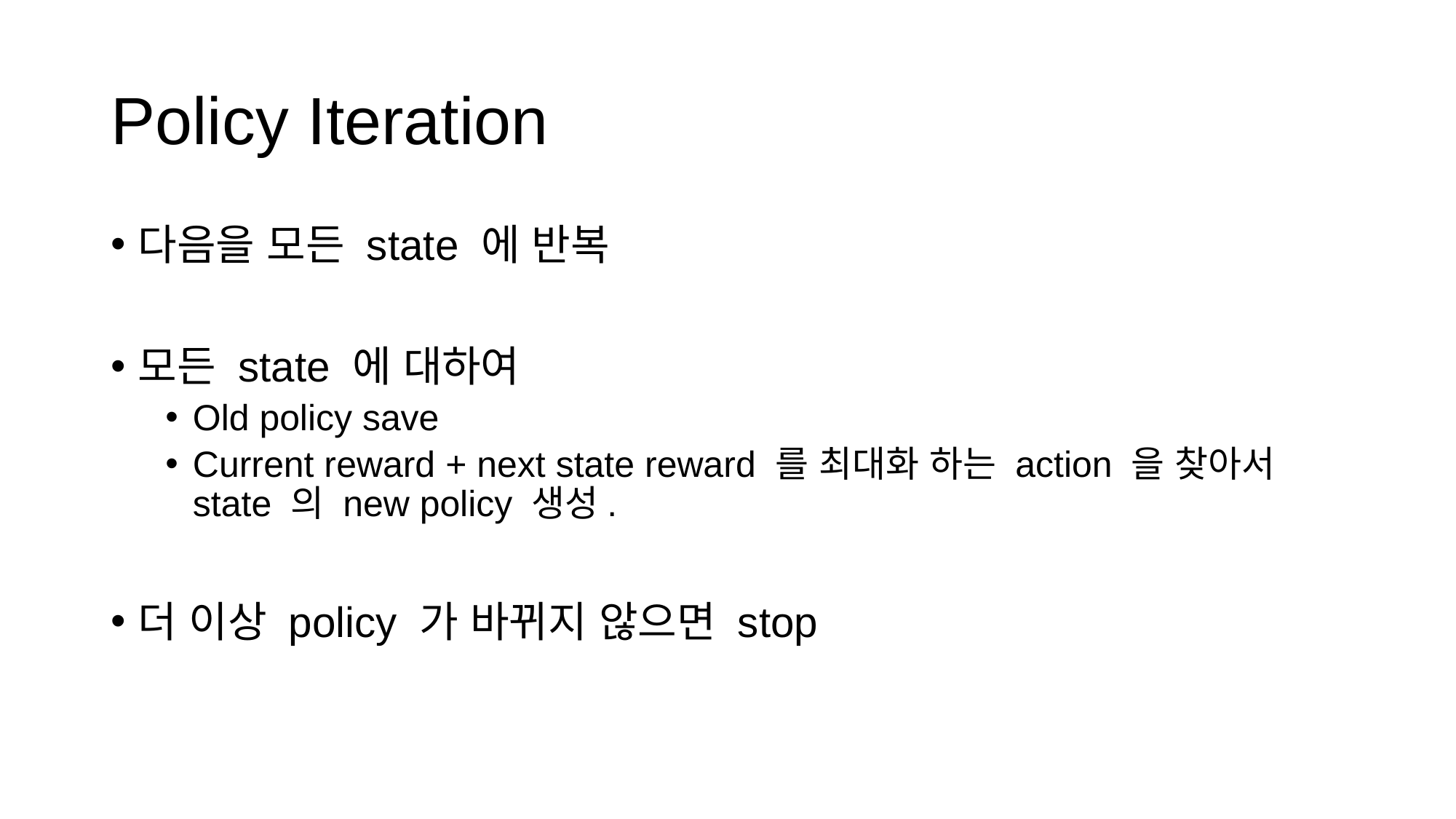

# Policy Iteration
다음을 모든 state 에 반복

모든 state 에 대하여
Old policy save
Current reward + next state reward 를 최대화 하는 action 을 찾아서 state 의 new policy 생성.

더 이상 policy 가 바뀌지 않으면 stop